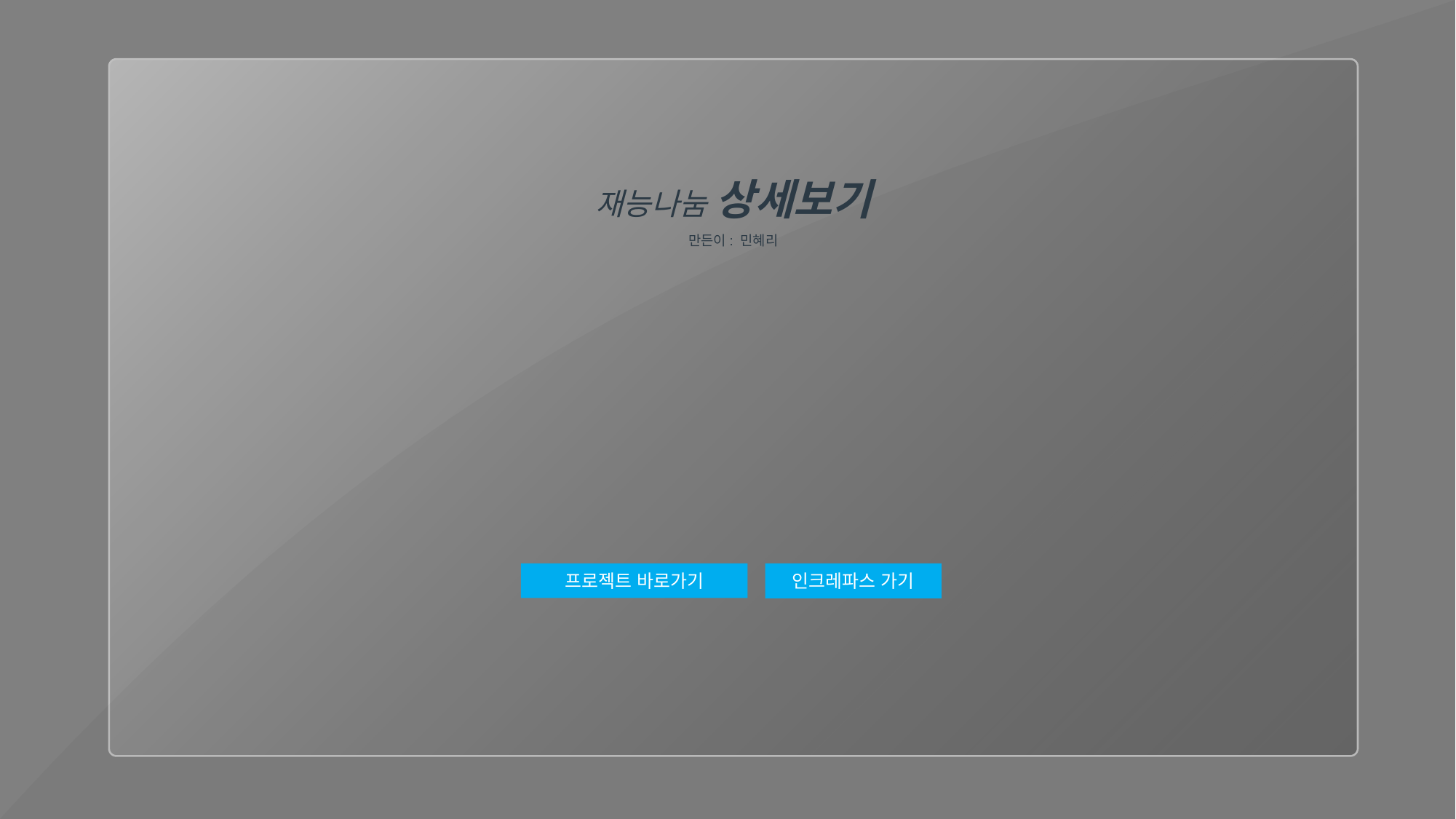

재능나눔 상세보기
만든이: 민혜리
인크레파스 가기
프로젝트 바로가기